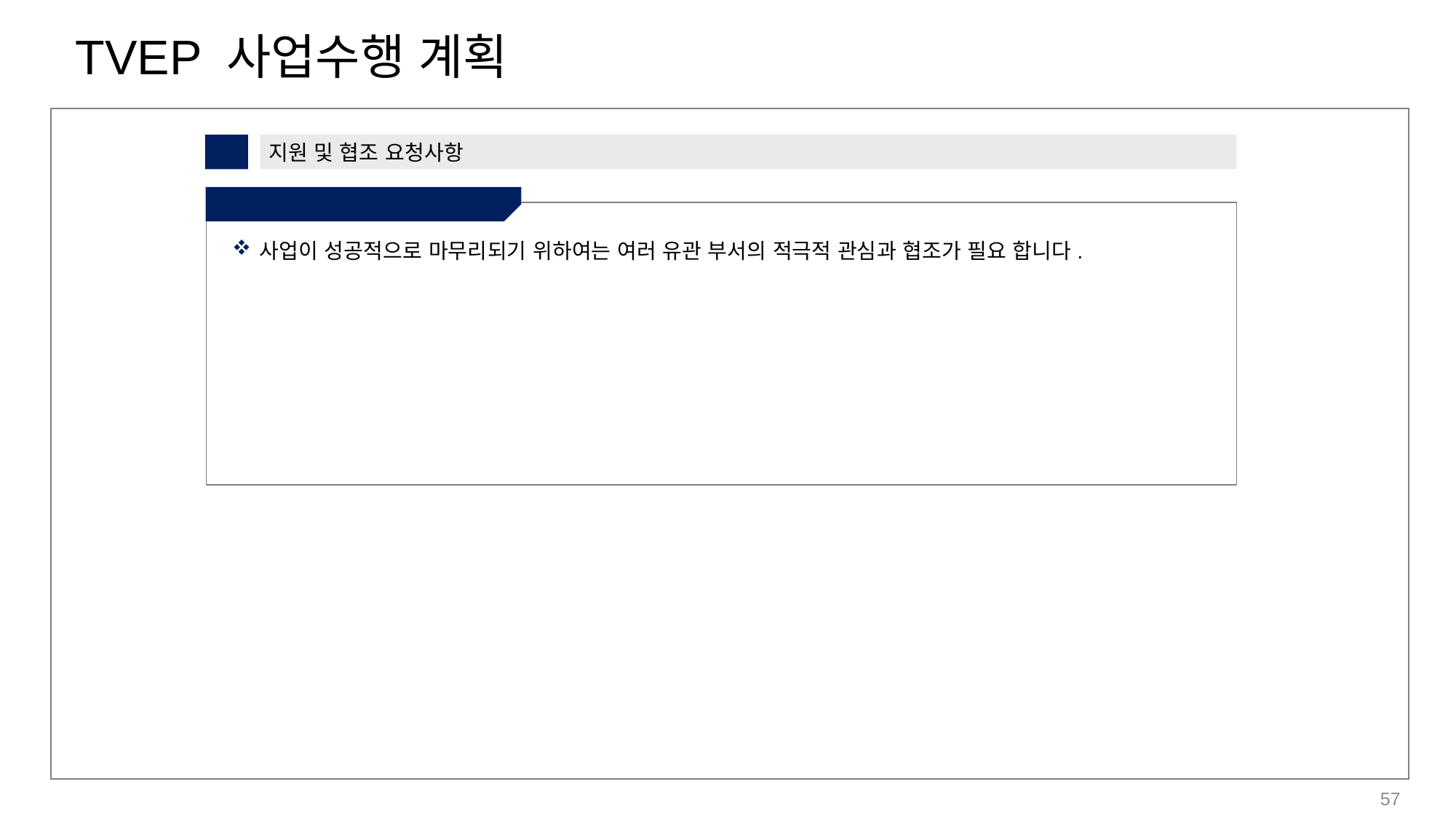

10
지원 및 협조 요청사항
① 지원 및 협조 요청사항

사업이 성공적으로 마무리되기 위하여는 여러 유관 부서의 적극적 관심과 협조가 필요 합니다.
57